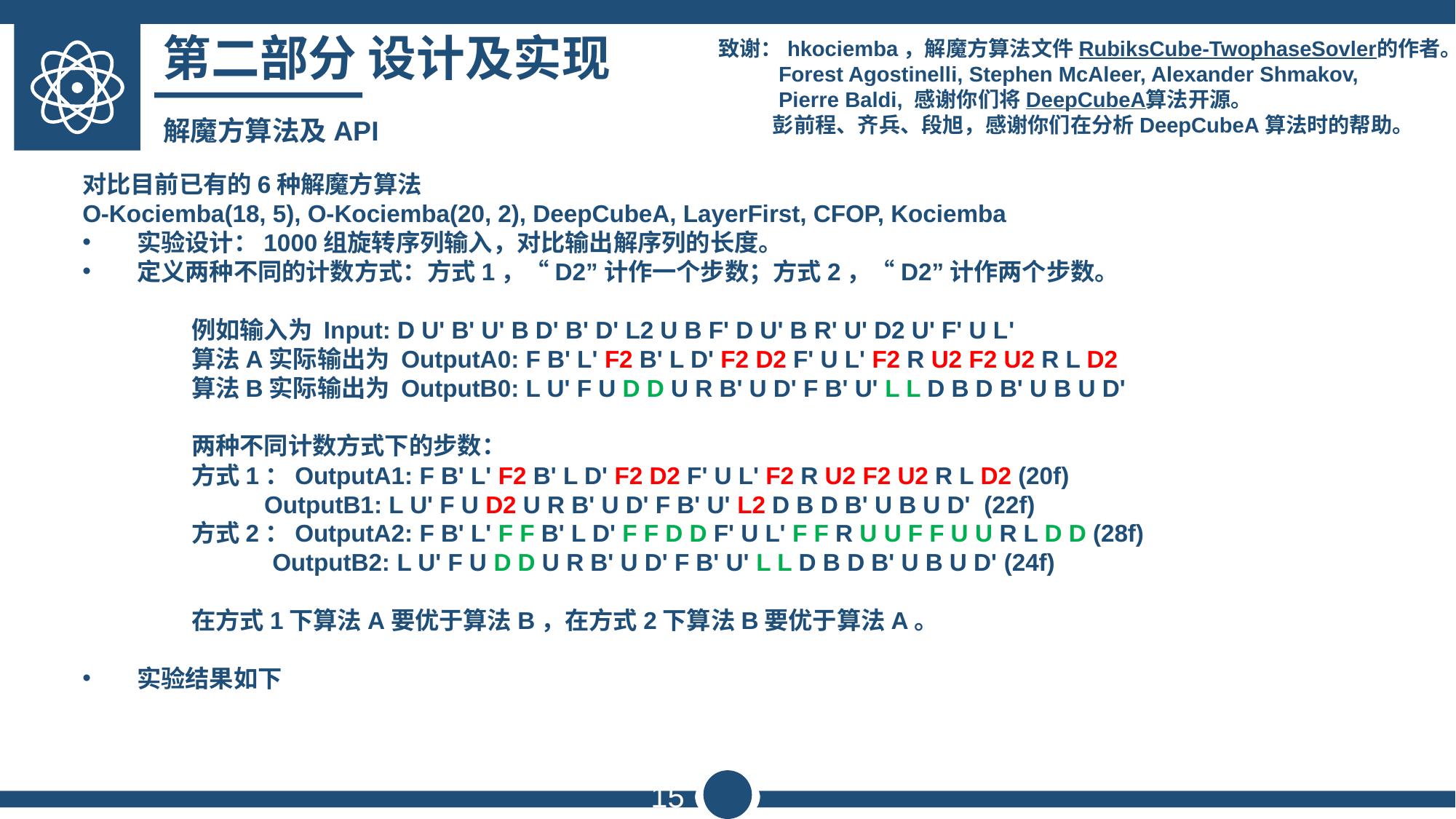

第二部分 设计及实现

致谢：hkociemba，解魔方算法文件RubiksCube-TwophaseSovler的作者。
          Forest Agostinelli, Stephen McAleer, Alexander Shmakov,
          Pierre Baldi, 感谢你们将DeepCubeA算法开源。
          彭前程、齐兵、段旭，感谢你们在分析DeepCubeA算法时的帮助。

解魔方算法及API

对比目前已有的6种解魔方算法
O-Kociemba(18, 5), O-Kociemba(20, 2), DeepCubeA, LayerFirst, CFOP, Kociemba
实验设计：1000组旋转序列输入，对比输出解序列的长度。
定义两种不同的计数方式：方式1，“D2”计作一个步数；方式2，“D2”计作两个步数。

	例如输入为 Input: D U' B' U' B D' B' D' L2 U B F' D U' B R' U' D2 U' F' U L'
	算法A实际输出为 OutputA0: F B' L' F2 B' L D' F2 D2 F' U L' F2 R U2 F2 U2 R L D2
	算法B实际输出为 OutputB0: L U' F U D D U R B' U D' F B' U' L L D B D B' U B U D'

	两种不同计数方式下的步数：
	方式1：OutputA1: F B' L' F2 B' L D' F2 D2 F' U L' F2 R U2 F2 U2 R L D2 (20f)
                           OutputB1: L U' F U D2 U R B' U D' F B' U' L2 D B D B' U B U D'  (22f)
	方式2：OutputA2: F B' L' F F B' L D' F F D D F' U L' F F R U U F F U U R L D D (28f)
	            OutputB2: L U' F U D D U R B' U D' F B' U' L L D B D B' U B U D' (24f)

	在方式1下算法A要优于算法B，在方式2下算法B要优于算法A。

实验结果如下

15